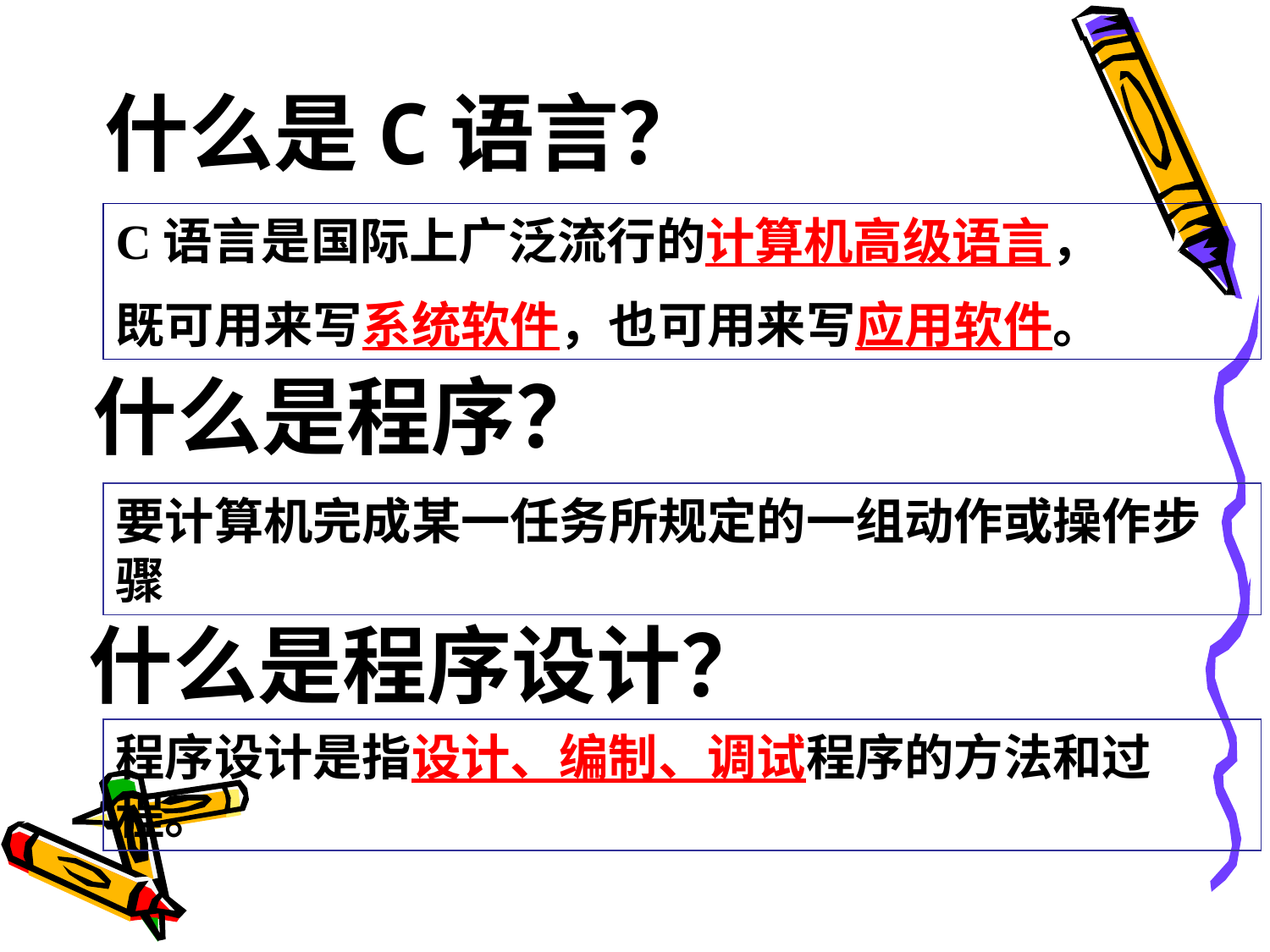

什么是C语言？
C语言是国际上广泛流行的计算机高级语言，
既可用来写系统软件，也可用来写应用软件。
什么是程序？
要计算机完成某一任务所规定的一组动作或操作步骤
什么是程序设计？
程序设计是指设计、编制、调试程序的方法和过程。